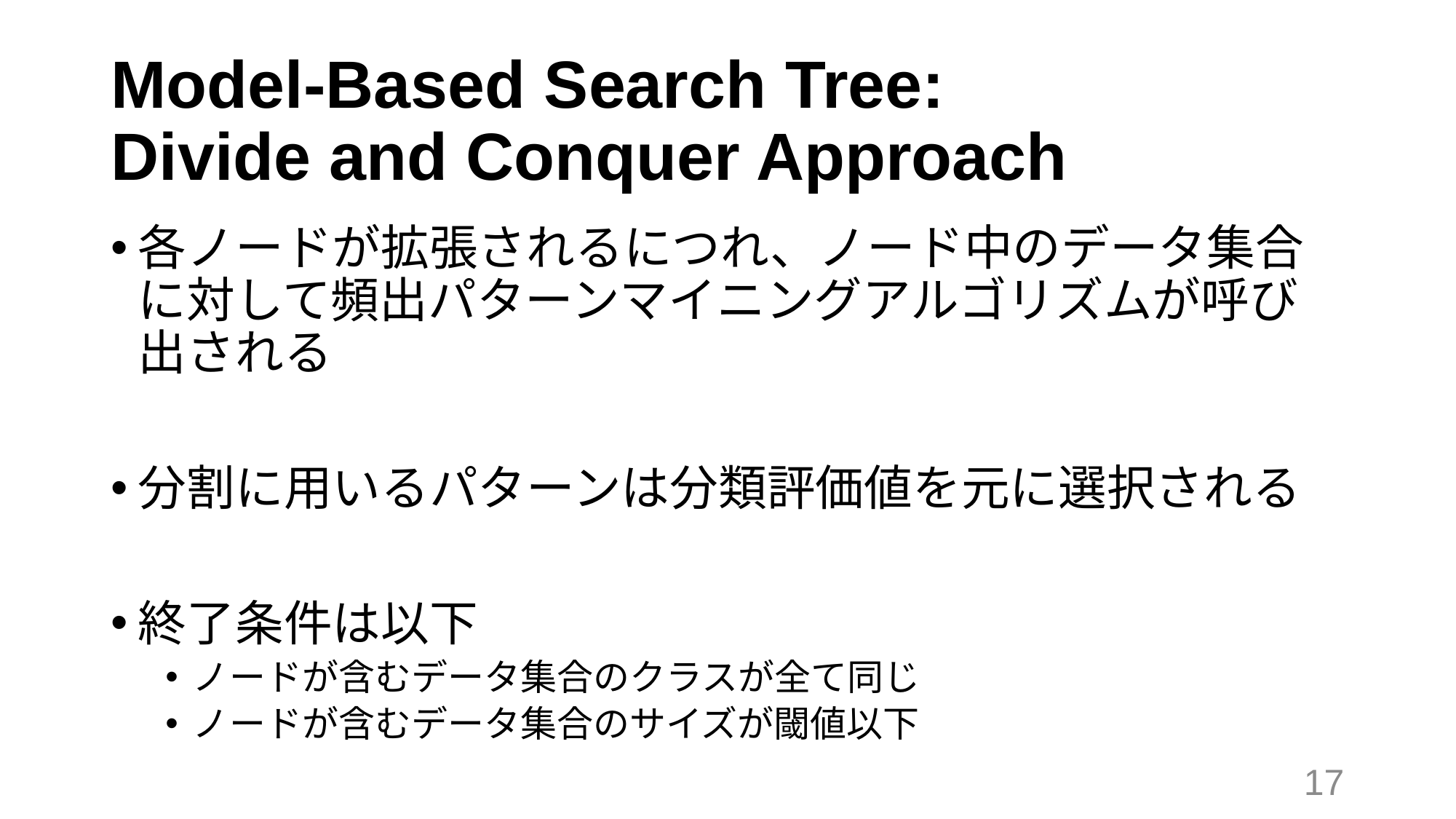

# Model-Based Search Tree: Divide and Conquer Approach
各ノードが拡張されるにつれ、ノード中のデータ集合に対して頻出パターンマイニングアルゴリズムが呼び出される

分割に用いるパターンは分類評価値を元に選択される

終了条件は以下
ノードが含むデータ集合のクラスが全て同じ
ノードが含むデータ集合のサイズが閾値以下

17